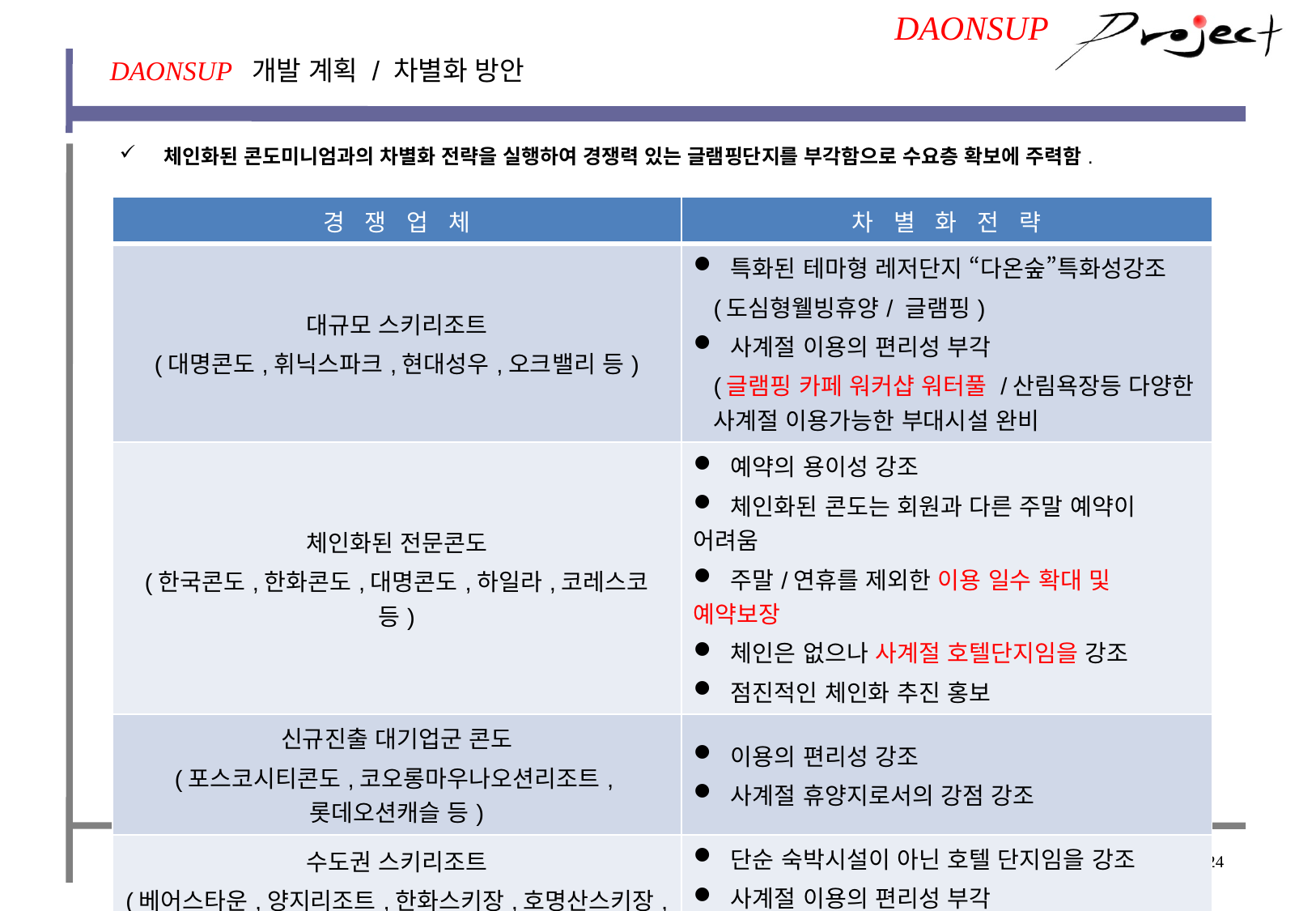

DAONSUP
DAONSUP  개발 계획 / 차별화 방안
  체인화된 콘도미니엄과의 차별화 전략을 실행하여 경쟁력 있는 글램핑단지를 부각함으로 수요층 확보에 주력함.
| 경 쟁 업 체 | 차 별 화 전 략 |
| --- | --- |
| 대규모 스키리조트 (대명콘도,휘닉스파크,현대성우,오크밸리 등) | 특화된 테마형 레저단지 “다온숲”특화성강조 (도심형웰빙휴양/ 글램핑) 사계절 이용의 편리성 부각 (글램핑 카페 워커샵 워터풀 /산림욕장등 다양한 사계절 이용가능한 부대시설 완비 |
| 체인화된 전문콘도 (한국콘도,한화콘도,대명콘도,하일라,코레스코 등) | 예약의 용이성 강조 체인화된 콘도는 회원과 다른 주말 예약이 어려움 주말/연휴를 제외한 이용 일수 확대 및 예약보장 체인은 없으나 사계절 호텔단지임을 강조 점진적인 체인화 추진 홍보 |
| 신규진출 대기업군 콘도 (포스코시티콘도,코오롱마우나오션리조트,롯데오션캐슬 등) | 이용의 편리성 강조 사계절 휴양지로서의 강점 강조 |
| 수도권 스키리조트 (베어스타운,양지리조트,한화스키장,호명산스키장, 나산리조트) | 단순 숙박시설이 아닌 호텔 단지임을 강조 사계절 이용의 편리성 부각 겨울바다의 운치성 강조 |